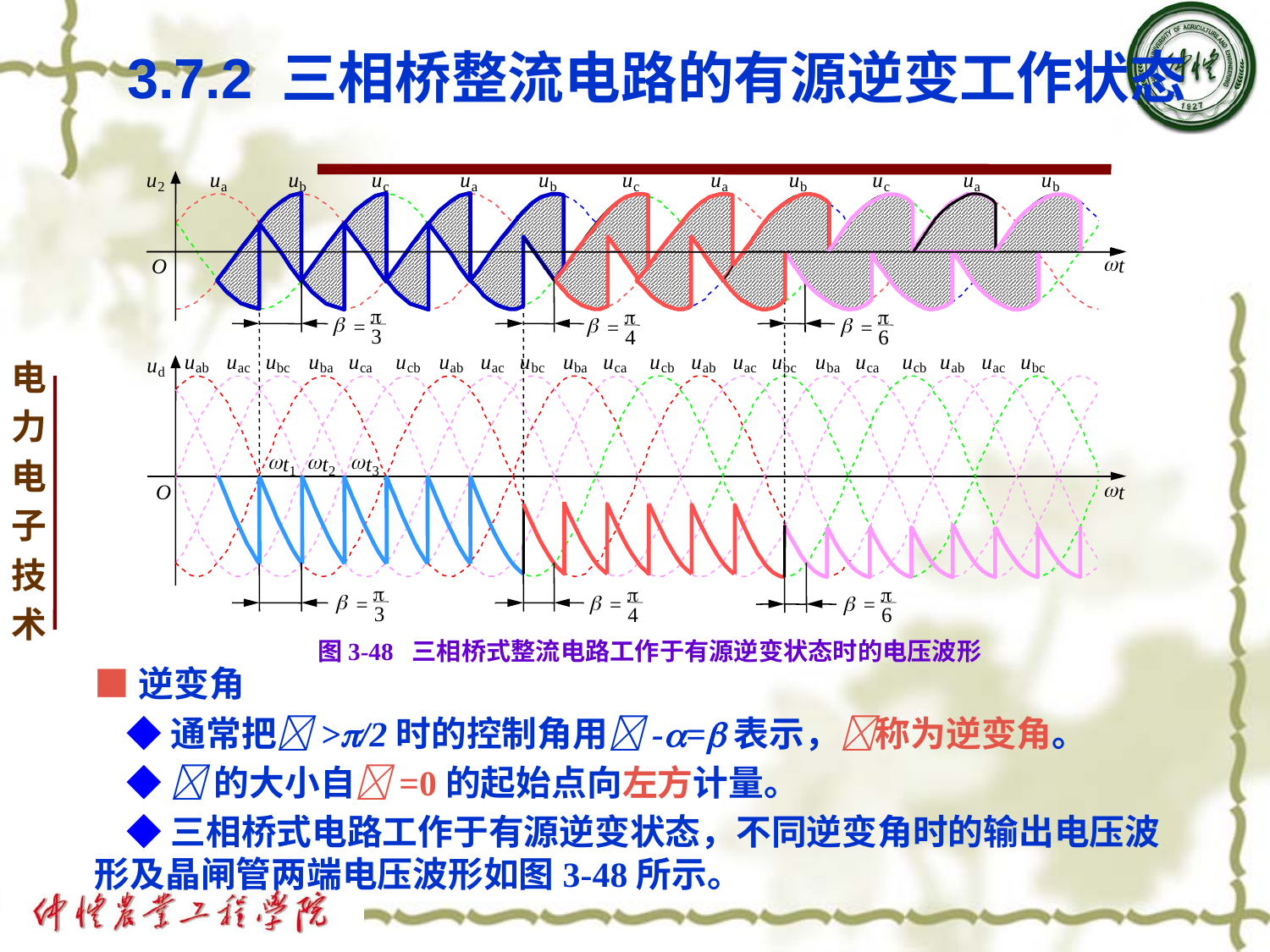

# 3.7.2 三相桥整流电路的有源逆变工作状态
u
u
u
u
u
u
u
u
u
u
u
u

2
a
b
c
a
b
c
a
b
c
a
b

ω

t
O

π
π
π

β
β
β
=

=
=

3

4

6

u
u
u
u
u
u
u
u
u
u
u
u
u
u
u
u
u
u
u
u
u

u

ab
ac
bc
ba
ca
cb
ab
ac
bc
ba
ca
cb
ab
ac
bc
ba
ca
cb
ab
ac
bc

d

ω
ω
ω
t
t
t

1
2
3

ω
O
t

π
π
π
β
β
β
=
=
=

3
6
4

图3-48  三相桥式整流电路工作于有源逆变状态时的电压波形
■逆变角
    ◆通常把α>π/2时的控制角用π-α=β表示，β称为逆变角。
    ◆ β的大小自β=0的起始点向左方计量。
    ◆三相桥式电路工作于有源逆变状态，不同逆变角时的输出电压波形及晶闸管两端电压波形如图3-48所示。